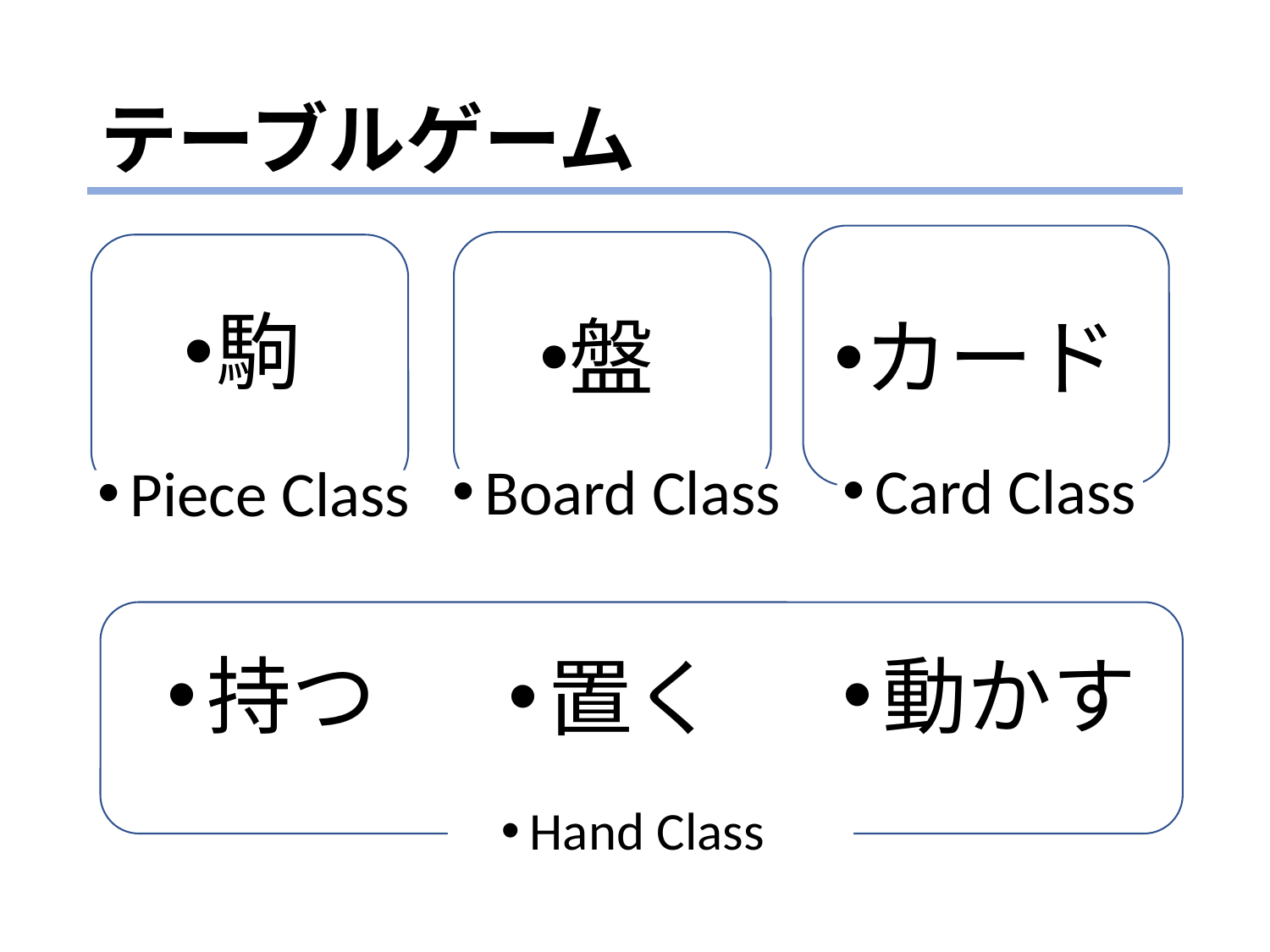

# テーブルゲーム

駒
カード
盤
Card Class
Board Class
Piece Class

動かす
持つ
置く
Hand Class